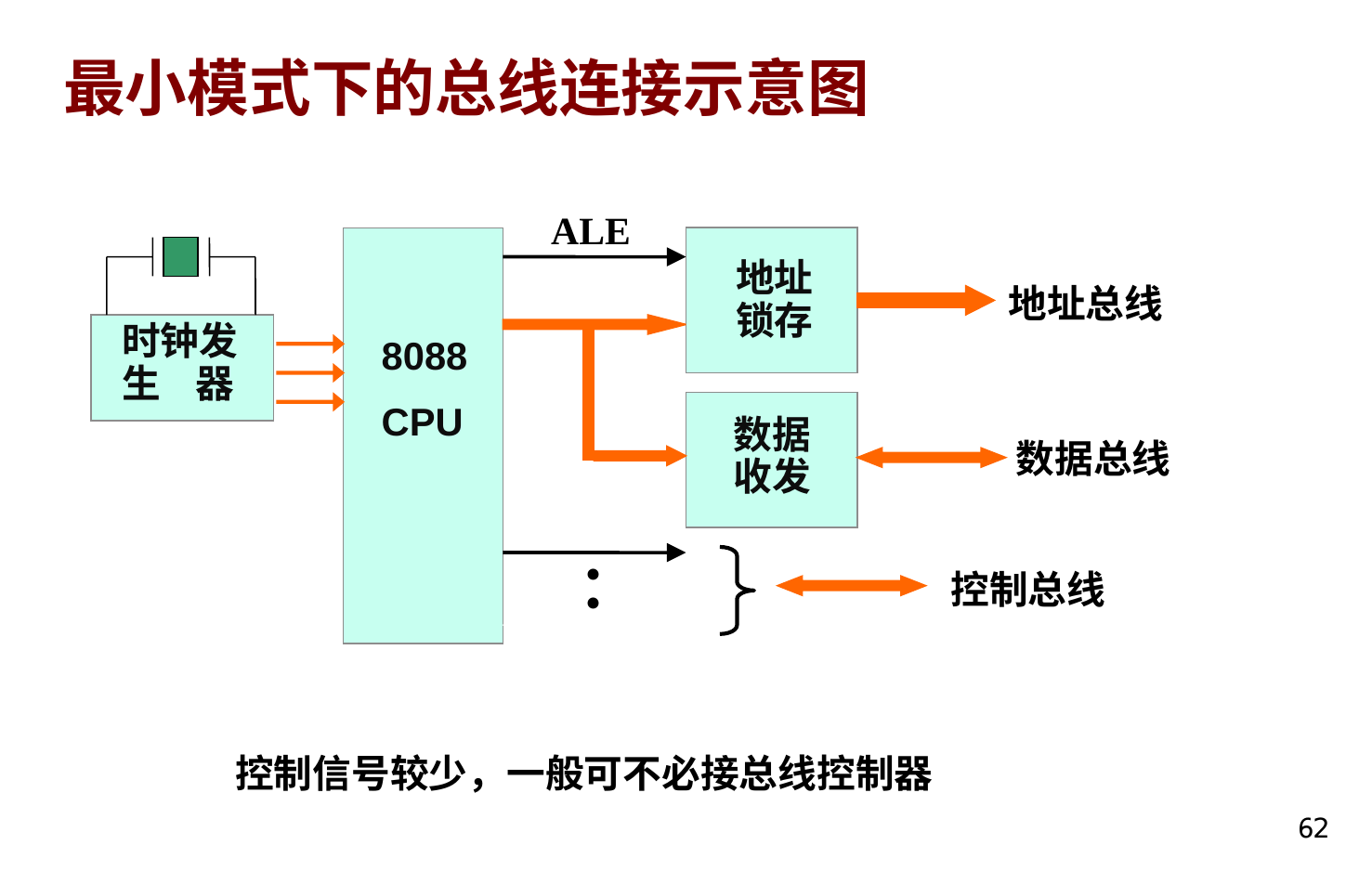

# 最小模式下的总线连接示意图
ALE

地址
锁存
地址总线

8088
CPU
时钟发
生    器

数据
收发
数据总线

控制总线

•
•

控制信号较少，一般可不必接总线控制器
62